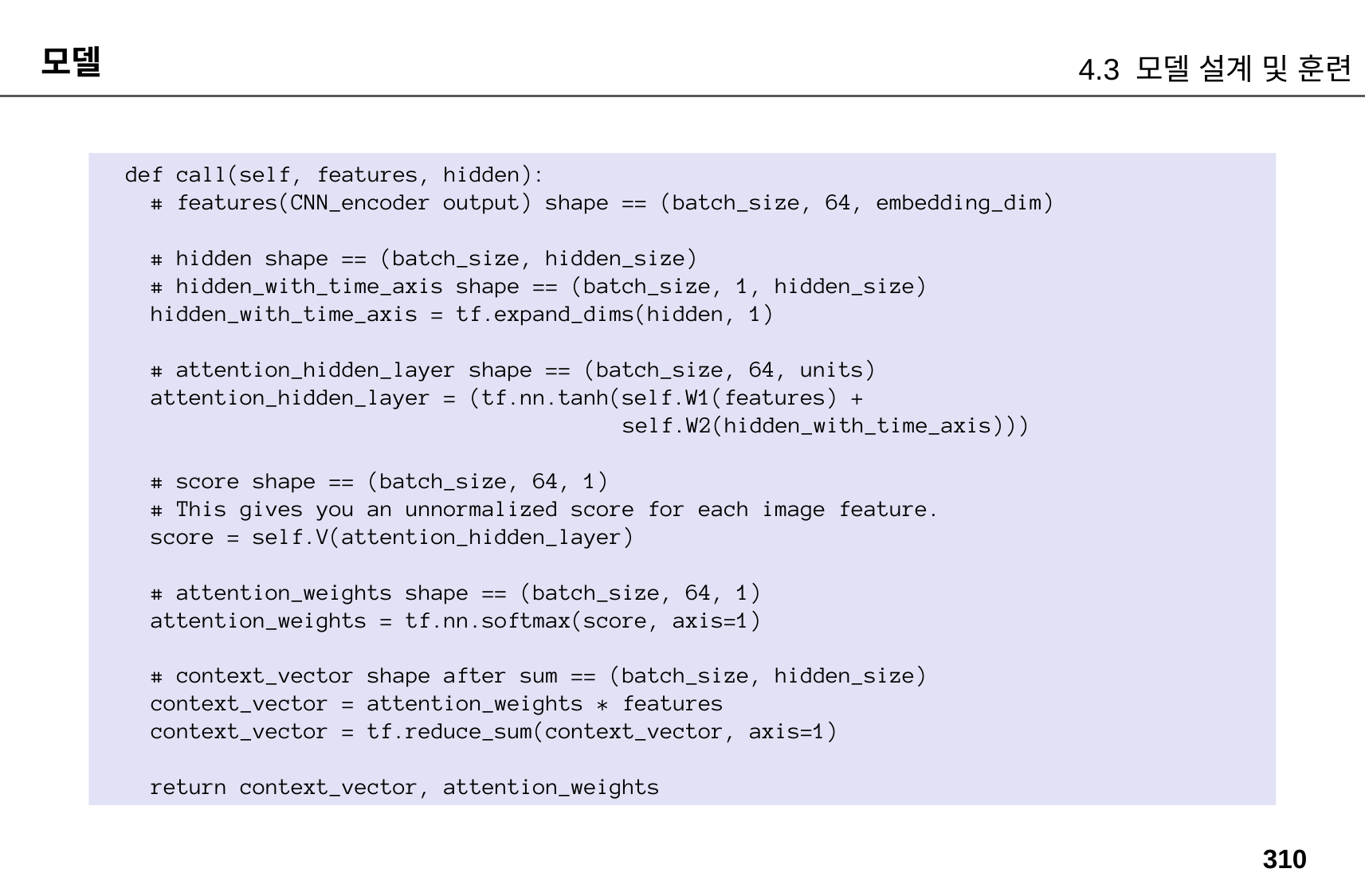

모델
4.3 모델 설계 및 훈련
  def call(self, features, hidden):
    # features(CNN_encoder output) shape == (batch_size, 64, embedding_dim)

    # hidden shape == (batch_size, hidden_size)
    # hidden_with_time_axis shape == (batch_size, 1, hidden_size)
    hidden_with_time_axis = tf.expand_dims(hidden, 1)

    # attention_hidden_layer shape == (batch_size, 64, units)
    attention_hidden_layer = (tf.nn.tanh(self.W1(features) +
                                         self.W2(hidden_with_time_axis)))

    # score shape == (batch_size, 64, 1)
    # This gives you an unnormalized score for each image feature.
    score = self.V(attention_hidden_layer)

    # attention_weights shape == (batch_size, 64, 1)
    attention_weights = tf.nn.softmax(score, axis=1)

    # context_vector shape after sum == (batch_size, hidden_size)
    context_vector = attention_weights * features
    context_vector = tf.reduce_sum(context_vector, axis=1)

    return context_vector, attention_weights